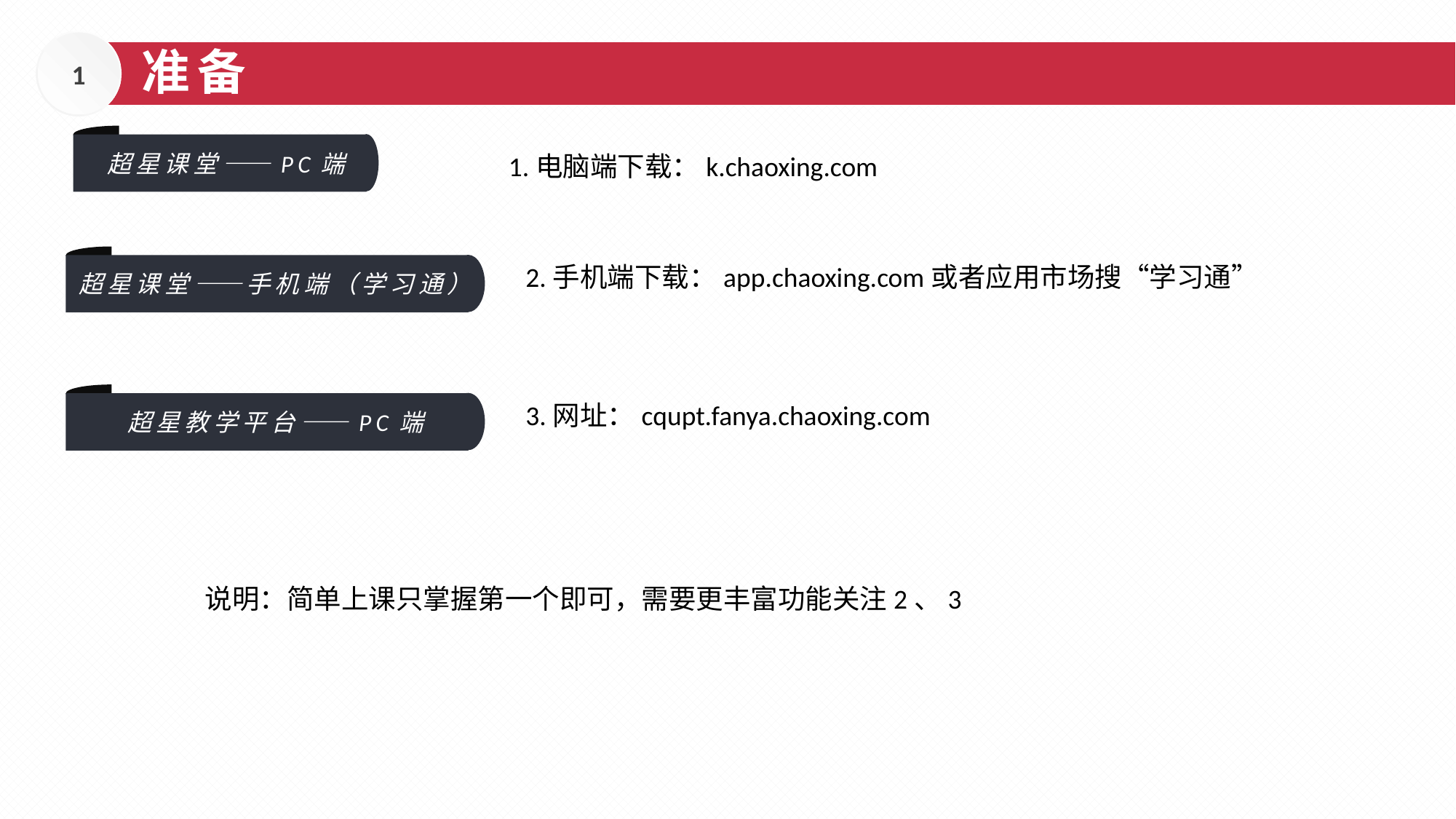

1
准备

超星课堂——PC端
1.电脑端下载：k.chaoxing.com

超星课堂——手机端（学习通）
2.手机端下载：app.chaoxing.com或者应用市场搜“学习通”

超星教学平台——PC端
3.网址：cqupt.fanya.chaoxing.com
说明：简单上课只掌握第一个即可，需要更丰富功能关注2、3